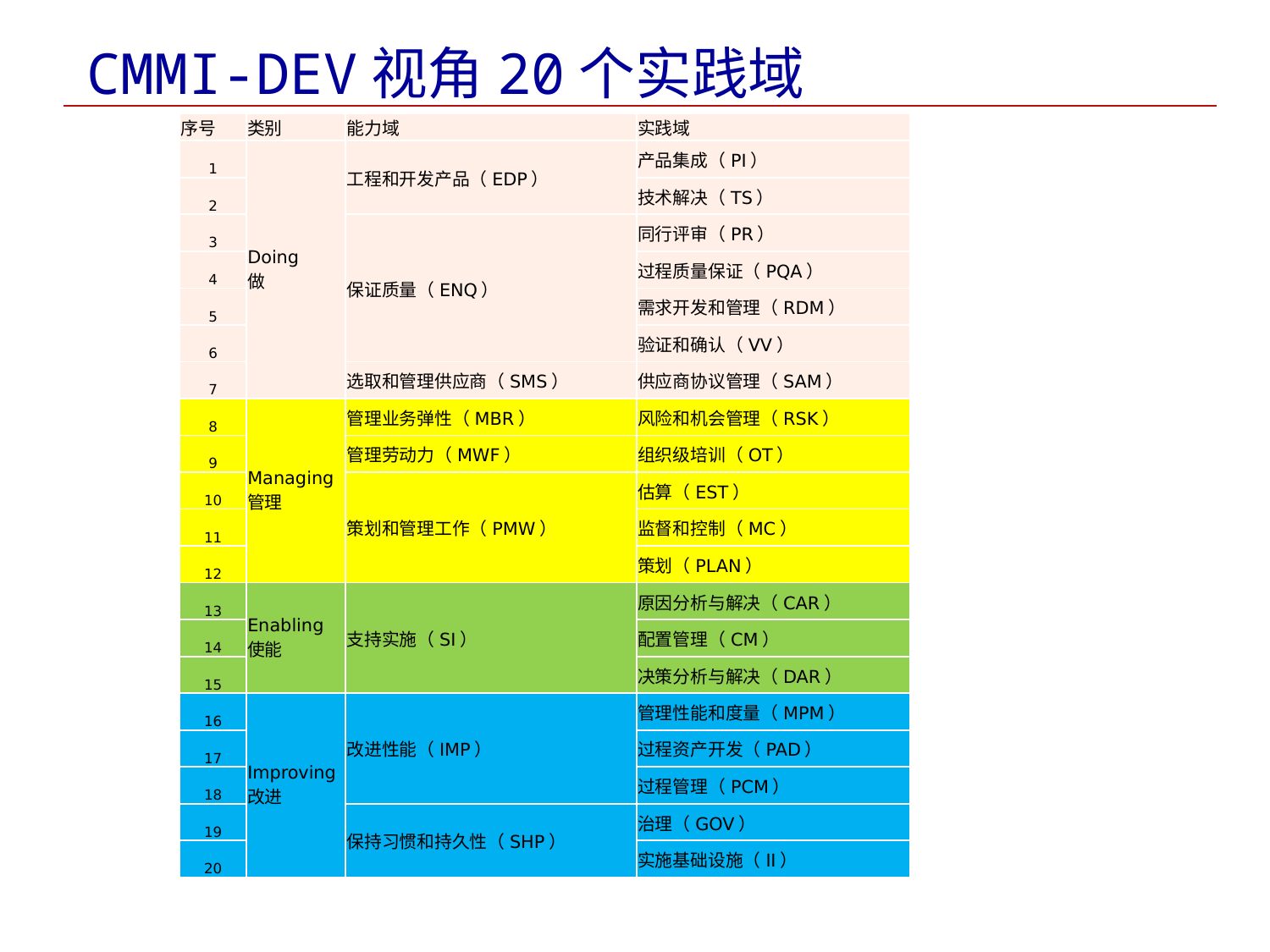

# CMMI-DEV视角20个实践域
| 序号 | 类别 | 能力域 | 实践域 |
| --- | --- | --- | --- |
| 1 | Doing 做 | 工程和开发产品（EDP） | 产品集成（PI） |
| 2 |  |  | 技术解决（TS） |
| 3 |  | 保证质量（ENQ） | 同行评审（PR） |
| 4 |  |  | 过程质量保证（PQA） |
| 5 |  |  | 需求开发和管理（RDM） |
| 6 |  |  | 验证和确认（VV） |
| 7 |  | 选取和管理供应商（SMS） | 供应商协议管理（SAM） |
| 8 | Managing 管理 | 管理业务弹性（MBR） | 风险和机会管理（RSK） |
| 9 |  | 管理劳动力（MWF） | 组织级培训（OT） |
| 10 |  | 策划和管理工作（PMW） | 估算（EST） |
| 11 |  |  | 监督和控制（MC） |
| 12 |  |  | 策划（PLAN） |
| 13 | Enabling 使能 | 支持实施（SI） | 原因分析与解决（CAR） |
| 14 |  |  | 配置管理（CM） |
| 15 |  |  | 决策分析与解决（DAR） |
| 16 | Improving 改进 | 改进性能（IMP） | 管理性能和度量（MPM） |
| 17 |  |  | 过程资产开发（PAD） |
| 18 |  |  | 过程管理（PCM） |
| 19 |  | 保持习惯和持久性（SHP） | 治理（GOV） |
| 20 |  |  | 实施基础设施（II） |